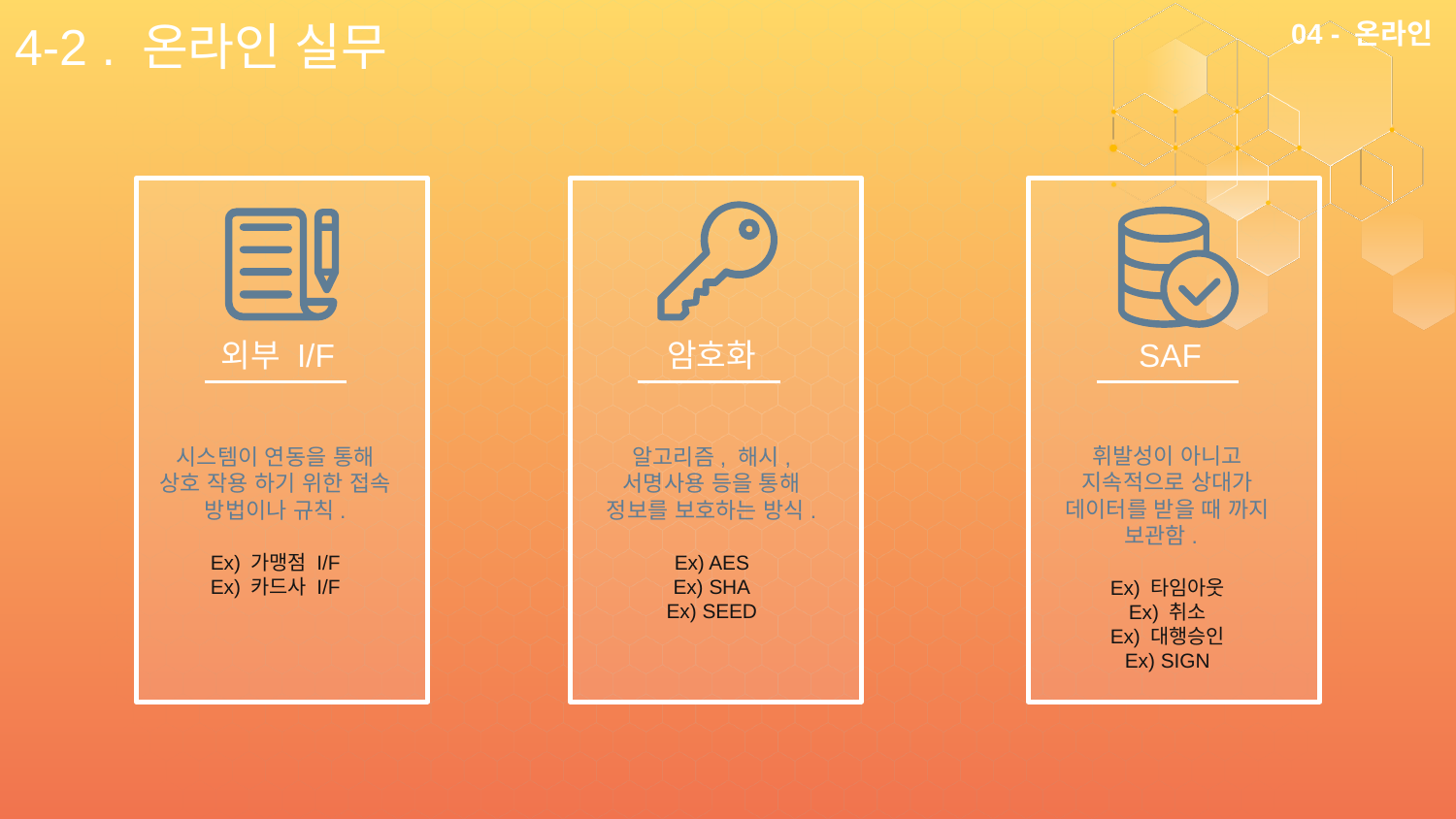

# 4-2 . 온라인 실무
04 - 온라인

SAF
외부 I/F
암호화
휘발성이 아니고 지속적으로 상대가 데이터를 받을 때 까지 보관함.

Ex) 타임아웃
Ex) 취소
Ex) 대행승인
Ex) SIGN
시스템이 연동을 통해 상호 작용 하기 위한 접속 방법이나 규칙.

Ex) 가맹점 I/F
Ex) 카드사 I/F
알고리즘, 해시, 서명사용 등을 통해 정보를 보호하는 방식.

Ex) AES
Ex) SHA
Ex) SEED